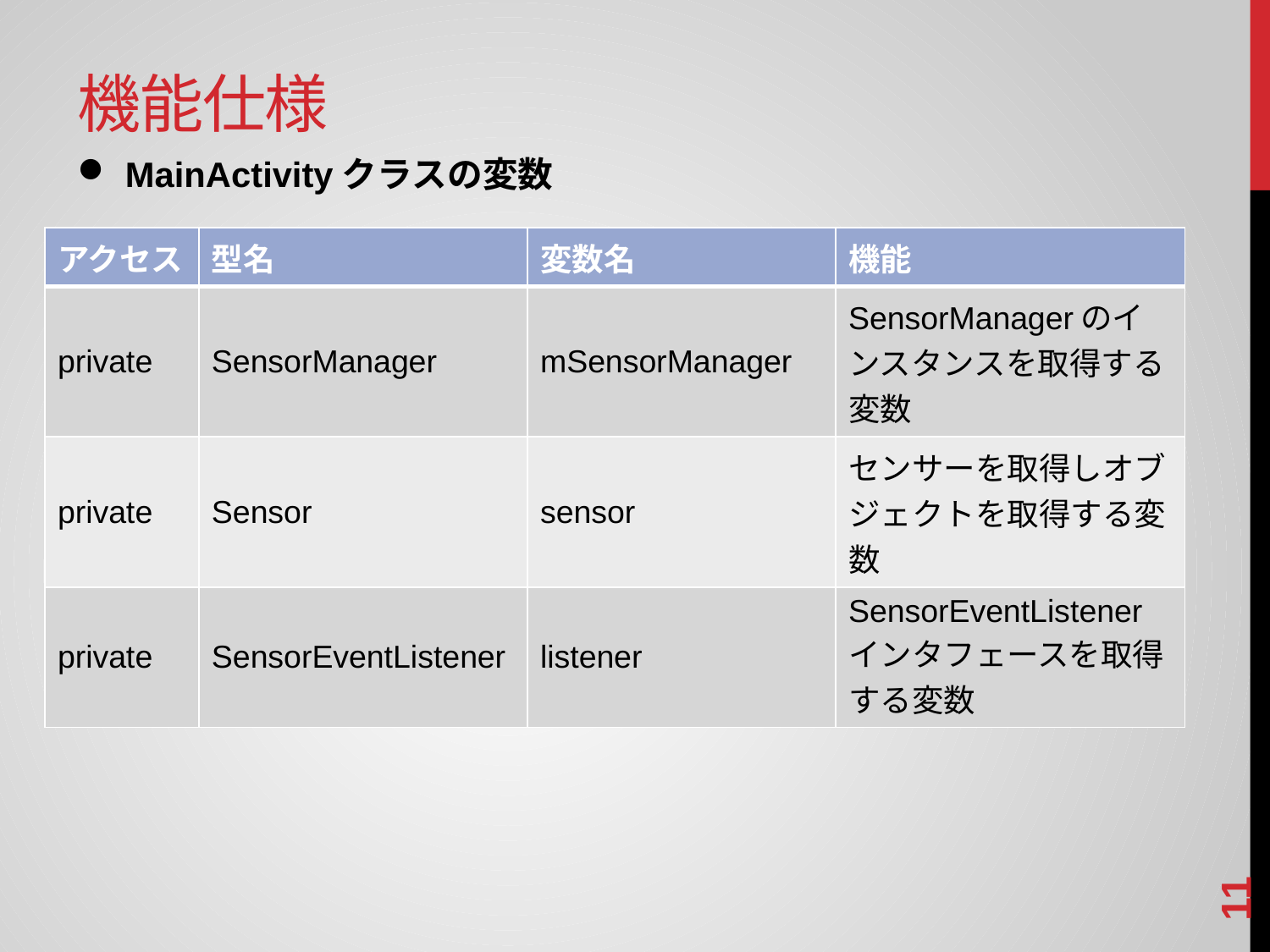

# 機能仕様
MainActivityクラスの変数

| アクセス | 型名 | 変数名 | 機能 |
| --- | --- | --- | --- |
| private | SensorManager | mSensorManager | SensorManagerのインスタンスを取得する変数 |
| private | Sensor | sensor | センサーを取得しオブジェクトを取得する変数 |
| private | SensorEventListener | listener | SensorEventListenerインタフェースを取得する変数 |
11